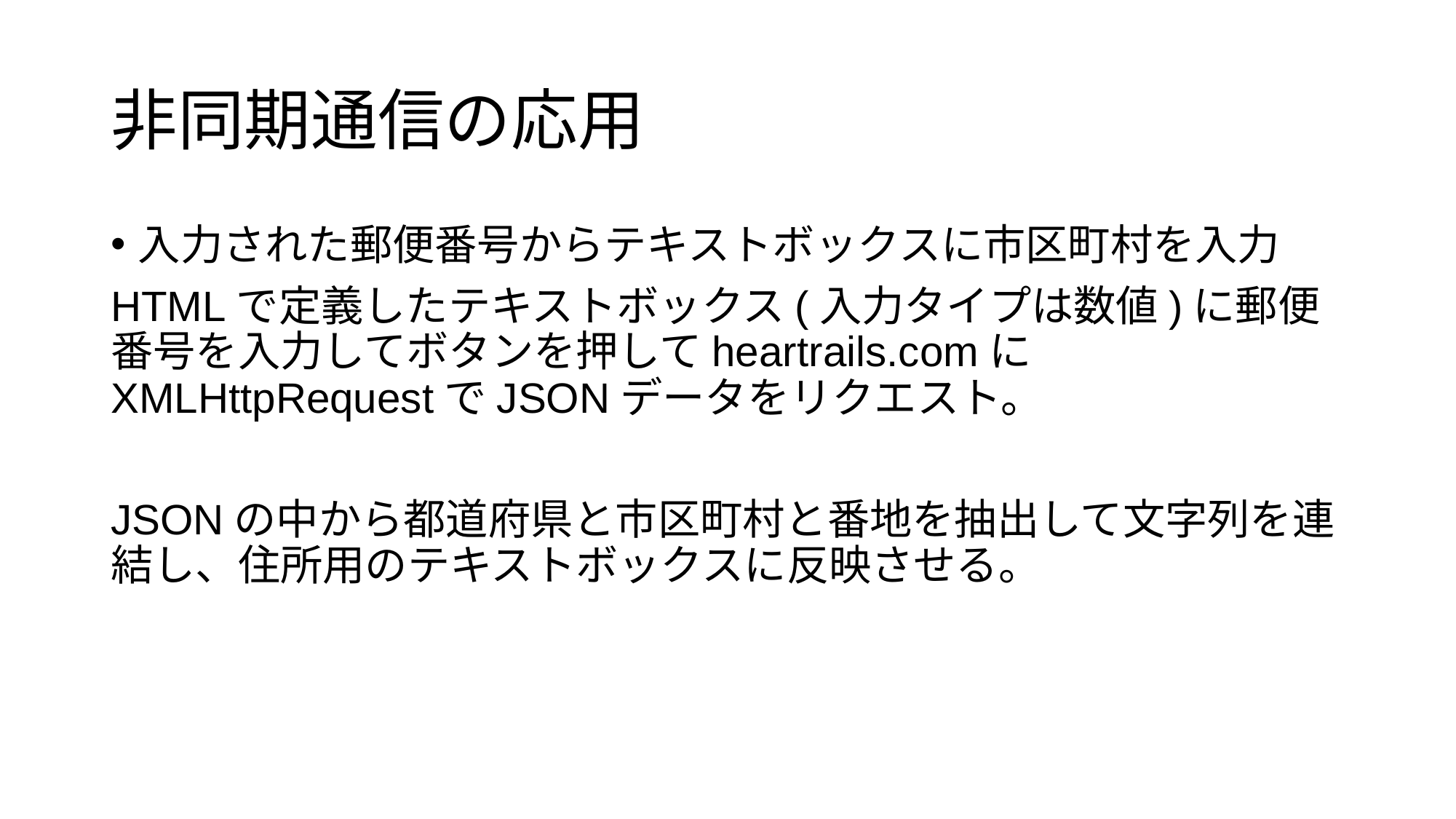

# 非同期通信の応用
入力された郵便番号からテキストボックスに市区町村を入力
HTMLで定義したテキストボックス(入力タイプは数値)に郵便番号を入力してボタンを押してheartrails.comにXMLHttpRequestでJSONデータをリクエスト。

JSONの中から都道府県と市区町村と番地を抽出して文字列を連結し、住所用のテキストボックスに反映させる。